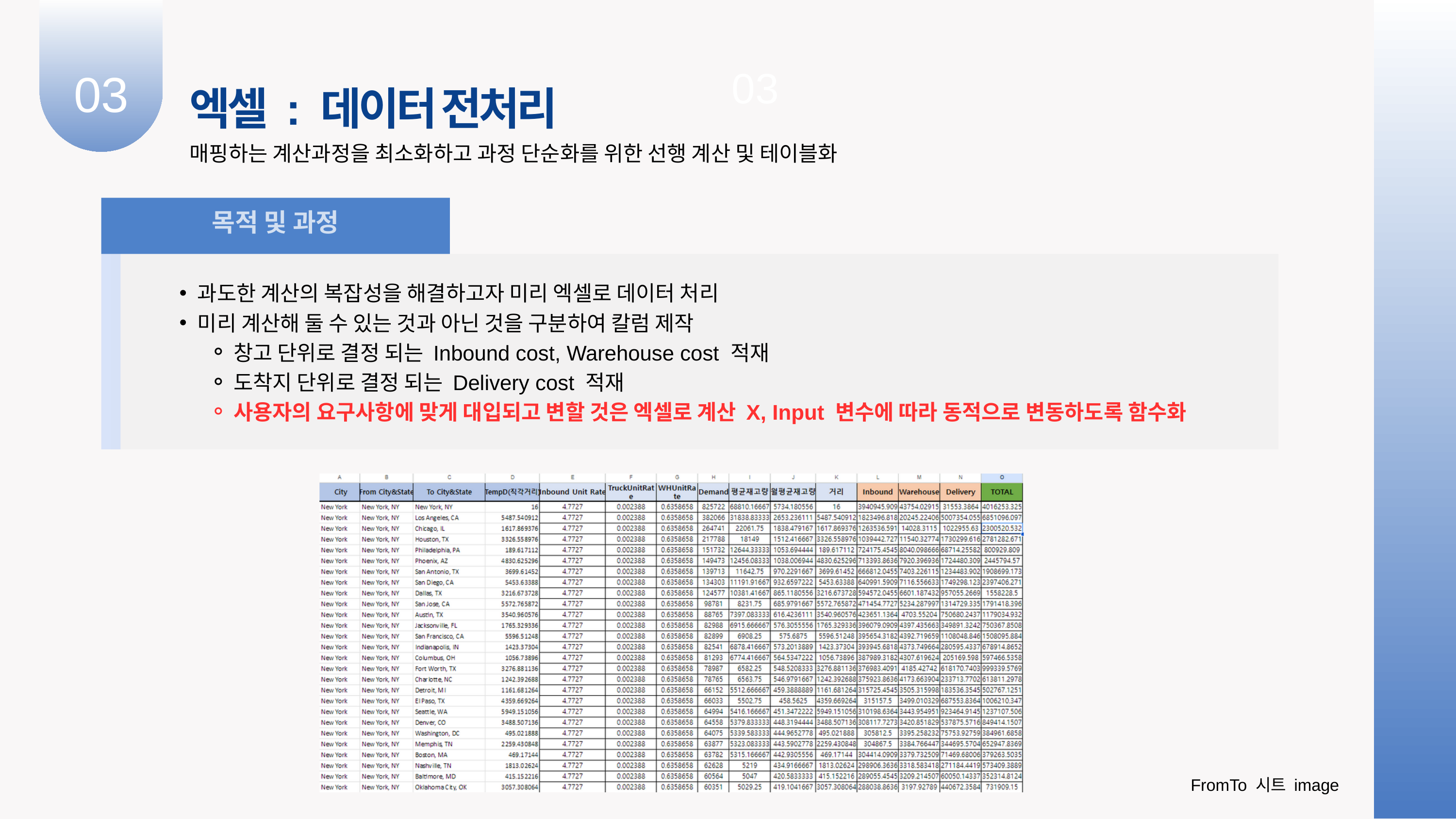

03
03
엑셀 : 데이터 전처리
매핑하는 계산과정을 최소화하고 과정 단순화를 위한 선행 계산 및 테이블화

목적 및 과정

과도한 계산의 복잡성을 해결하고자 미리 엑셀로 데이터 처리
미리 계산해 둘 수 있는 것과 아닌 것을 구분하여 칼럼 제작
창고 단위로 결정 되는 Inbound cost, Warehouse cost 적재
도착지 단위로 결정 되는 Delivery cost 적재
사용자의 요구사항에 맞게 대입되고 변할 것은 엑셀로 계산 X, Input 변수에 따라 동적으로 변동하도록 함수화

FromTo 시트 image